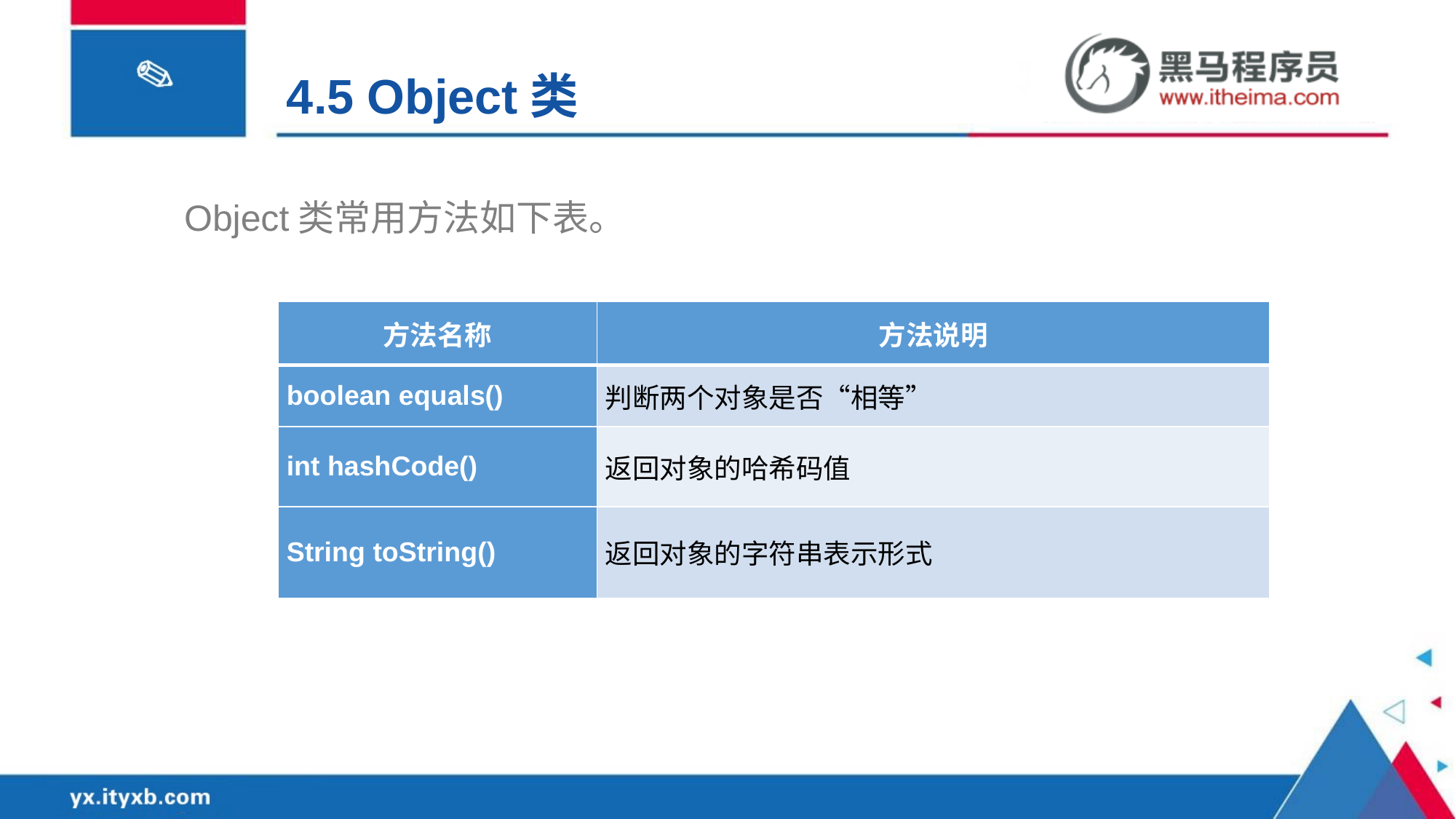

4.5 Object类
Object类常用方法如下表。
| 方法名称 | 方法说明 |
| --- | --- |
| boolean equals() | 判断两个对象是否“相等” |
| int hashCode() | 返回对象的哈希码值 |
| String toString() | 返回对象的字符串表示形式 |